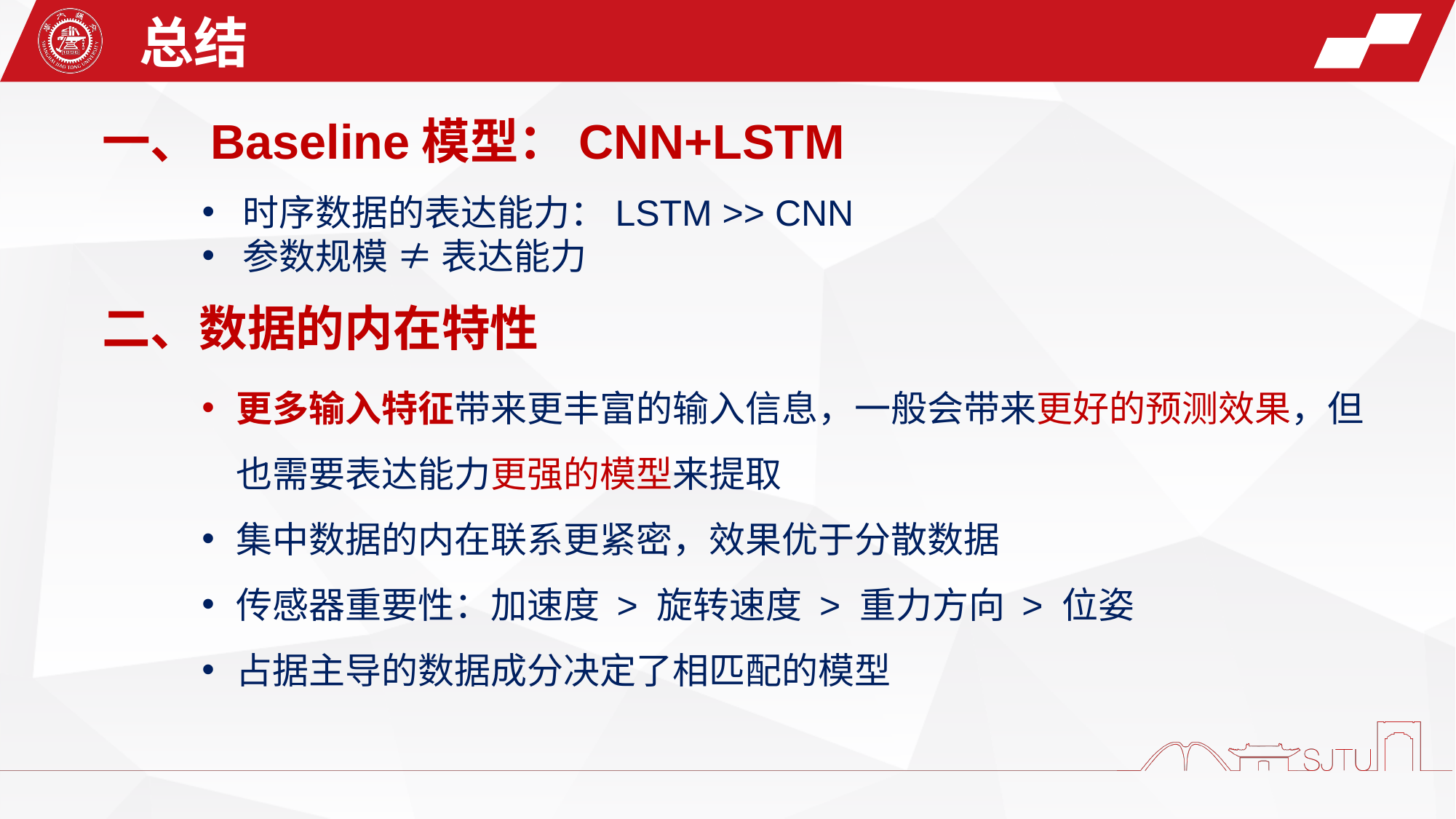

总结
一、Baseline模型：CNN+LSTM
时序数据的表达能力：LSTM >> CNN
参数规模 ≠ 表达能力
二、数据的内在特性
更多输入特征带来更丰富的输入信息，一般会带来更好的预测效果，但也需要表达能力更强的模型来提取
集中数据的内在联系更紧密，效果优于分散数据
传感器重要性：加速度 > 旋转速度 > 重力方向 > 位姿
占据主导的数据成分决定了相匹配的模型